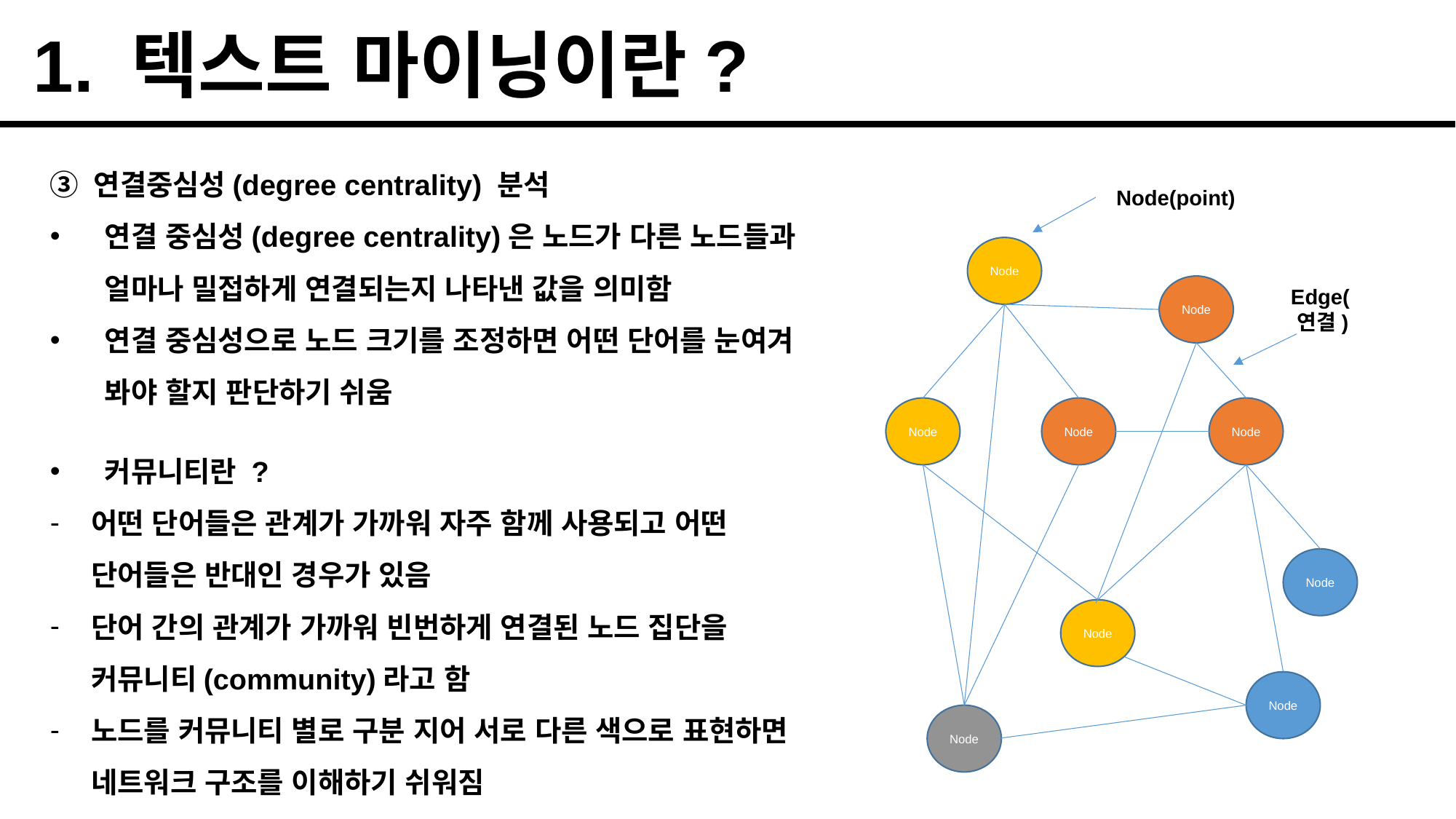

1. 텍스트 마이닝이란?
③ 연결중심성(degree centrality) 분석
연결 중심성(degree centrality)은 노드가 다른 노드들과 얼마나 밀접하게 연결되는지 나타낸 값을 의미함
연결 중심성으로 노드 크기를 조정하면 어떤 단어를 눈여겨 봐야 할지 판단하기 쉬움

커뮤니티란 ?
어떤 단어들은 관계가 가까워 자주 함께 사용되고 어떤 단어들은 반대인 경우가 있음
단어 간의 관계가 가까워 빈번하게 연결된 노드 집단을 커뮤니티(community)라고 함
노드를 커뮤니티 별로 구분 지어 서로 다른 색으로 표현하면 네트워크 구조를 이해하기 쉬워짐
Node(point)
Node
Node
Edge(연결)
Node
Node
Node
Node
Node
Node
Node